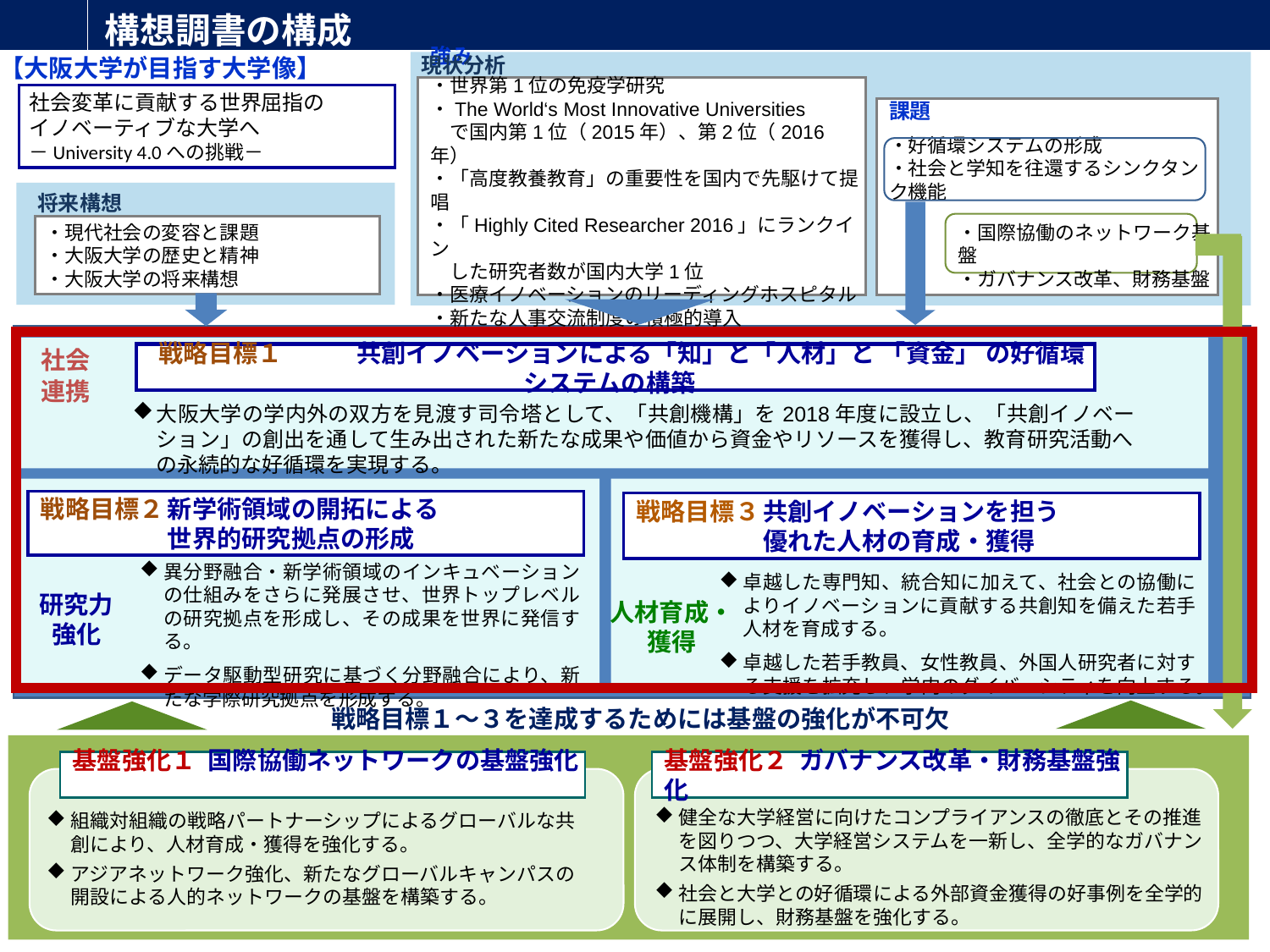

# 構想調書の構成
（5/12）
付録から本編に移動
現状分析
【大阪大学が目指す大学像】

強み
・世界第1位の免疫学研究
・The World‘s Most Innovative Universities
　で国内第1位（2015年）、第2位（2016年）
・「高度教養教育」の重要性を国内で先駆けて提唱
・「Highly Cited Researcher 2016」にランクイン
　した研究者数が国内大学1位
・医療イノベーションのリーディングホスピタル
・新たな人事交流制度の積極的導入
社会変革に貢献する世界屈指の
イノベーティブな大学へ
－University 4.0への挑戦－
課題
・好循環システムの形成
・社会と学知を往還するシンクタンク機能

将来構想

・国際協働のネットワーク基盤
・ガバナンス改革、財務基盤
・現代社会の変容と課題
・大阪大学の歴史と精神
・大阪大学の将来構想

社会
連携

戦略目標１　　　共創イノベーションによる「知」と「人材」と 「資金」 の好循環システムの構築
大阪大学の学内外の双方を見渡す司令塔として、「共創機構」を2018年度に設立し、「共創イノベーション」の創出を通して生み出された新たな成果や価値から資金やリソースを獲得し、教育研究活動への永続的な好循環を実現する。

戦略目標２	新学術領域の開拓による
	世界的研究拠点の形成
戦略目標３	共創イノベーションを担う
	優れた人材の育成・獲得
異分野融合・新学術領域のインキュベーションの仕組みをさらに発展させ、世界トップレベルの研究拠点を形成し、その成果を世界に発信する。
データ駆動型研究に基づく分野融合により、新たな学際研究拠点を形成する。

卓越した専門知、統合知に加えて、社会との協働によりイノベーションに貢献する共創知を備えた若手人材を育成する。
卓越した若手教員、女性教員、外国人研究者に対する支援を拡充し、学内のダイバーシティを向上する。
研究力強化
人材育成・獲得
戦略目標１～３を達成するためには基盤の強化が不可欠

基盤強化２  ガバナンス改革・財務基盤強化
基盤強化１  国際協働ネットワークの基盤強化

組織対組織の戦略パートナーシップによるグローバルな共創により、人材育成・獲得を強化する。

アジアネットワーク強化、新たなグローバルキャンパスの開設による人的ネットワークの基盤を構築する。
健全な大学経営に向けたコンプライアンスの徹底とその推進を図りつつ、大学経営システムを一新し、全学的なガバナンス体制を構築する。

社会と大学との好循環による外部資金獲得の好事例を全学的に展開し、財務基盤を強化する。